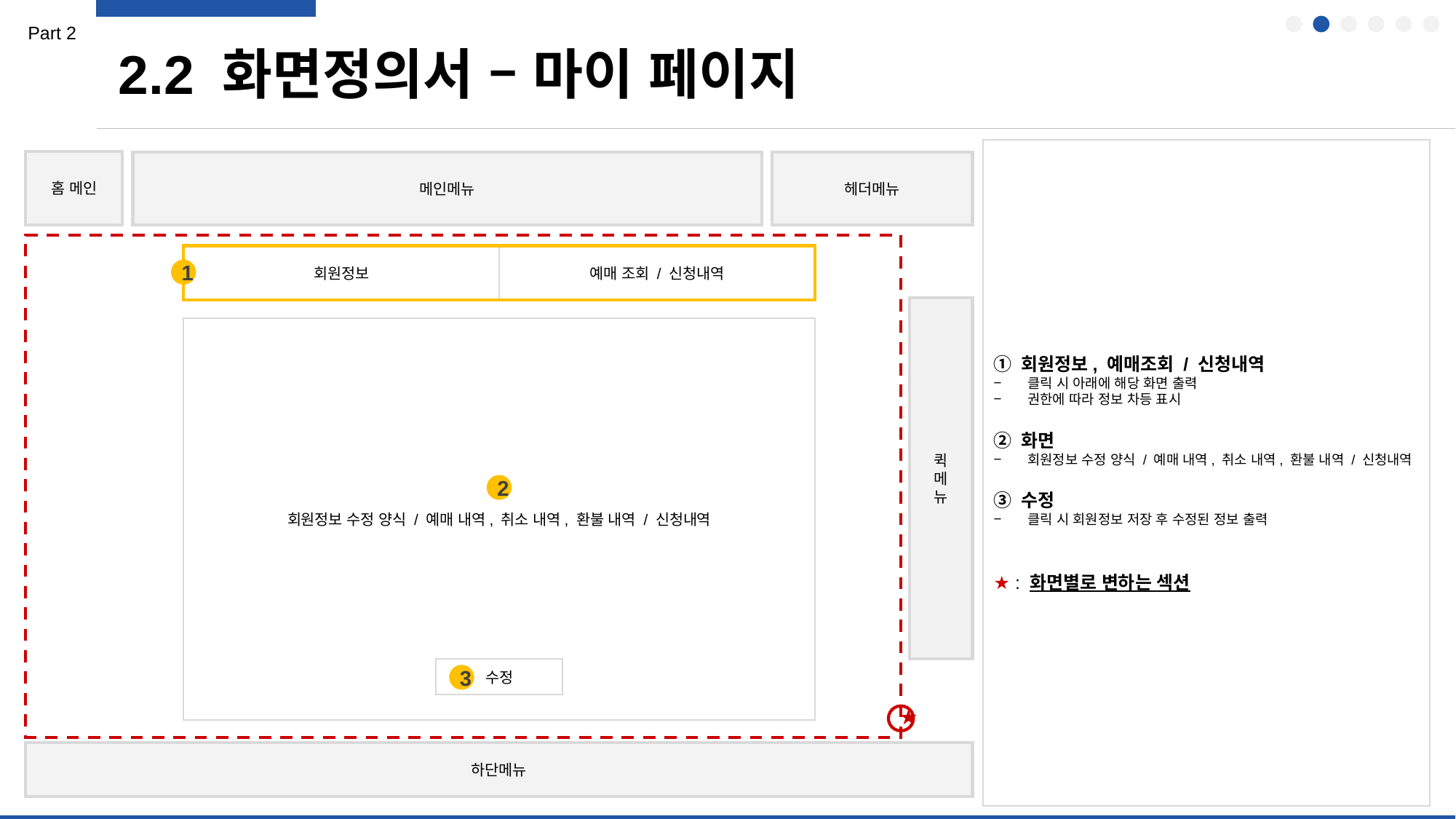

Part 2

2.2 화면정의서 – 마이 페이지
① 회원정보, 예매조회 / 신청내역
클릭 시 아래에 해당 화면 출력
권한에 따라 정보 차등 표시

② 화면
회원정보 수정 양식 / 예매 내역, 취소 내역, 환불 내역 / 신청내역

③ 수정
클릭 시 회원정보 저장 후 수정된 정보 출력

★ : 화면별로 변하는 섹션
홈 메인
메인메뉴
헤더메뉴

회원정보
예매 조회 / 신청내역
1
퀵
메
뉴
회원정보 수정 양식 / 예매 내역, 취소 내역, 환불 내역 / 신청내역
2
수정
3
★

하단메뉴